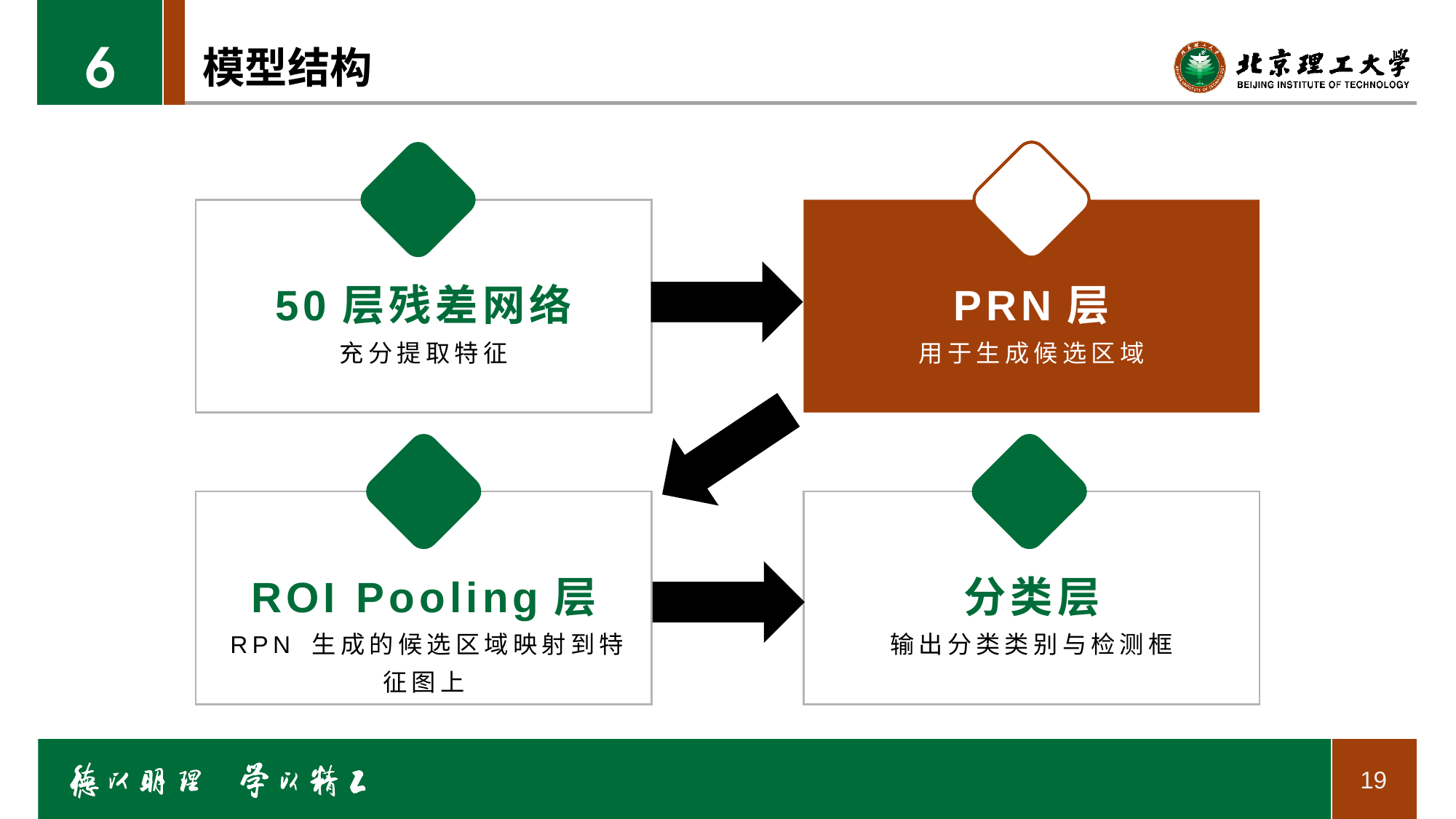

6
# 模型结构

50层残差网络
充分提取特征

PRN层
用于生成候选区域

ROI Pooling层
 RPN 生成的候选区域映射到特征图上
分类层
输出分类类别与检测框